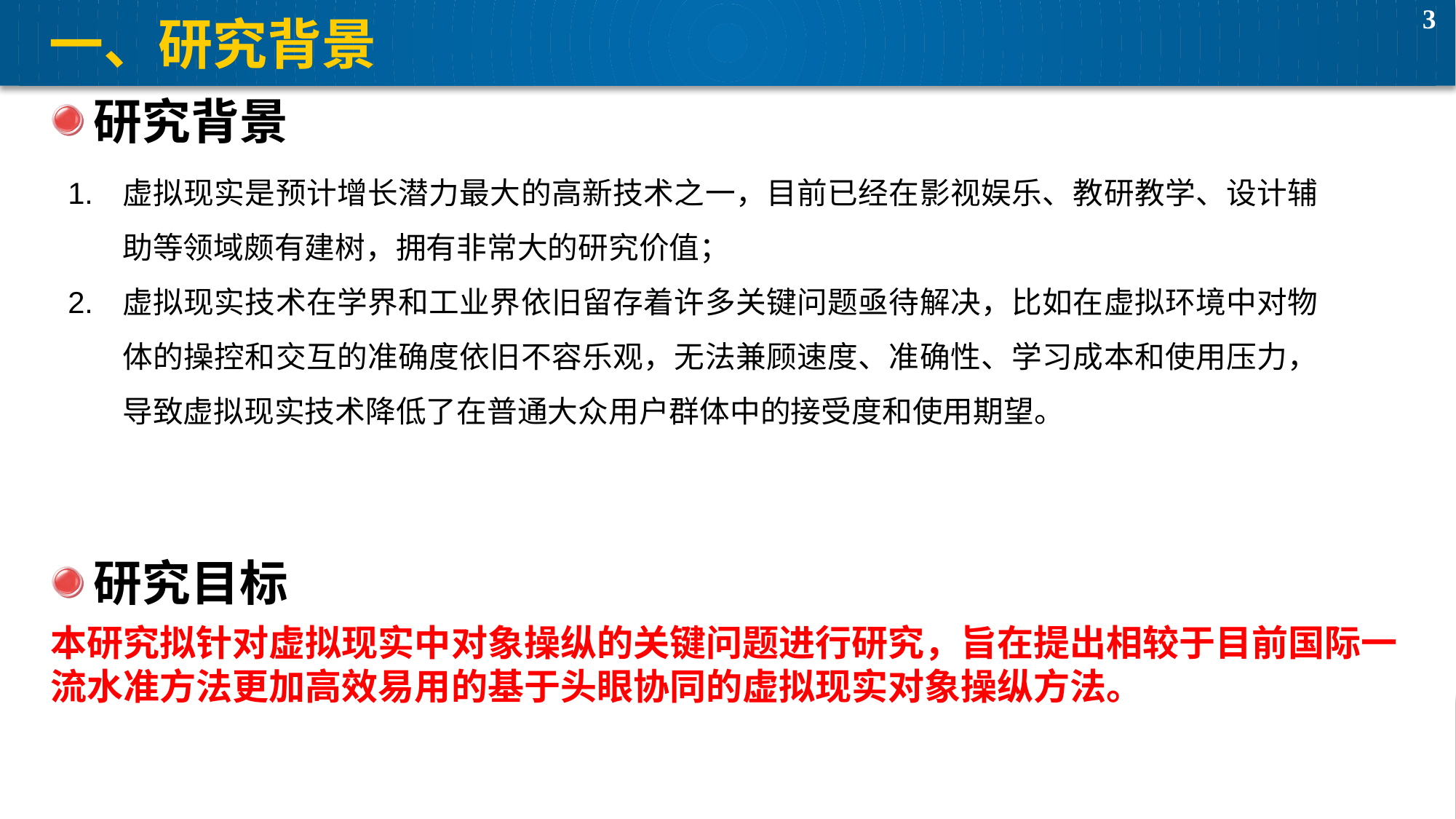

# 一、研究背景
研究背景

虚拟现实是预计增长潜力最大的高新技术之一，目前已经在影视娱乐、教研教学、设计辅助等领域颇有建树，拥有非常大的研究价值；
虚拟现实技术在学界和工业界依旧留存着许多关键问题亟待解决，比如在虚拟环境中对物体的操控和交互的准确度依旧不容乐观，无法兼顾速度、准确性、学习成本和使用压力，导致虚拟现实技术降低了在普通大众用户群体中的接受度和使用期望。
研究目标
本研究拟针对虚拟现实中对象操纵的关键问题进行研究，旨在提出相较于目前国际一流水准方法更加高效易用的基于头眼协同的虚拟现实对象操纵方法。